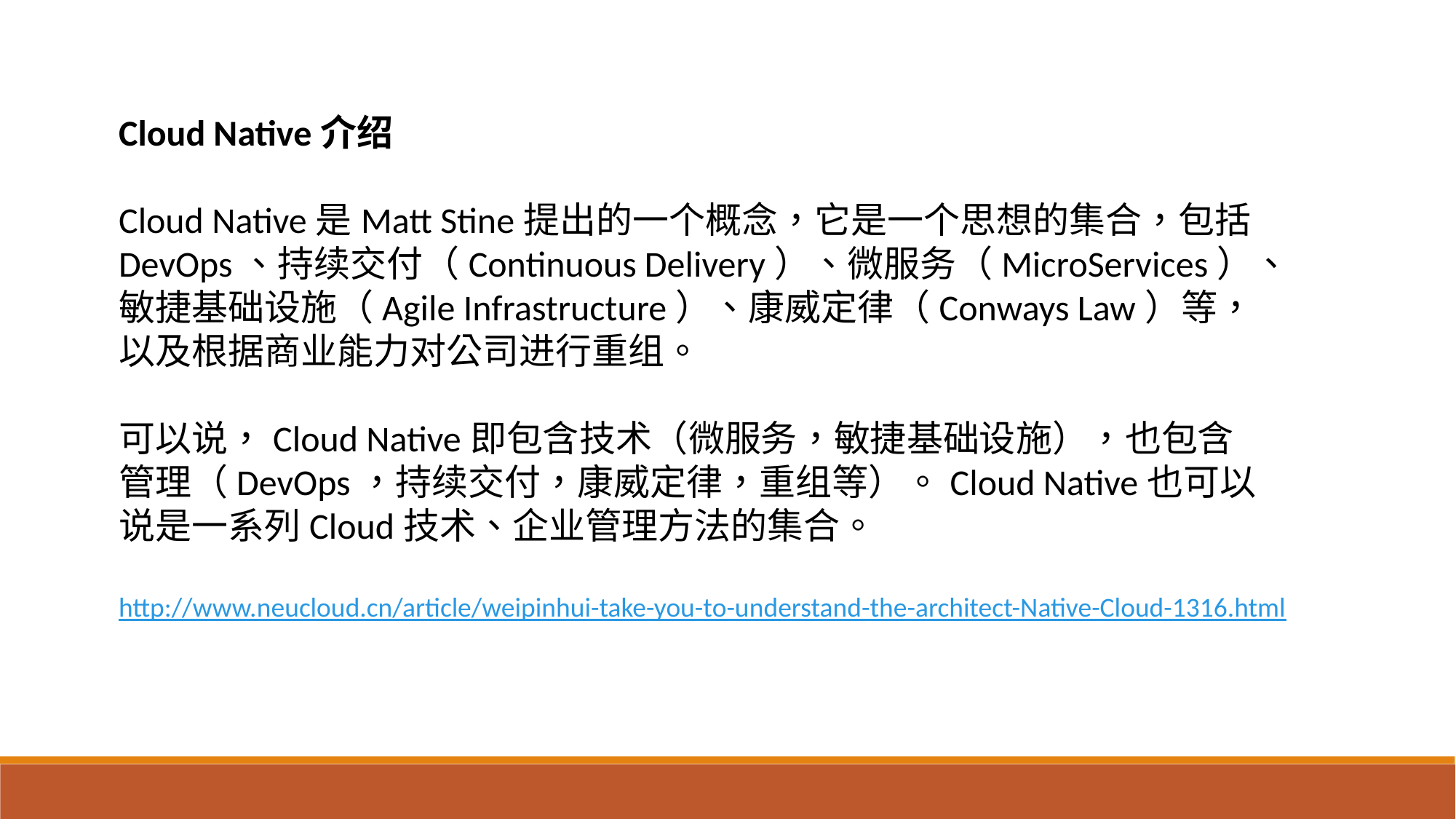

Cloud Native介绍
Cloud Native是Matt Stine提出的一个概念，它是一个思想的集合，包括
DevOps、持续交付（Continuous Delivery）、微服务（MicroServices）、
敏捷基础设施（Agile Infrastructure）、康威定律（Conways Law）等，
以及根据商业能力对公司进行重组。
可以说，Cloud Native即包含技术（微服务，敏捷基础设施），也包含
管理（DevOps，持续交付，康威定律，重组等）。Cloud Native也可以
说是一系列Cloud技术、企业管理方法的集合。

http://www.neucloud.cn/article/weipinhui-take-you-to-understand-the-architect-Native-Cloud-1316.html